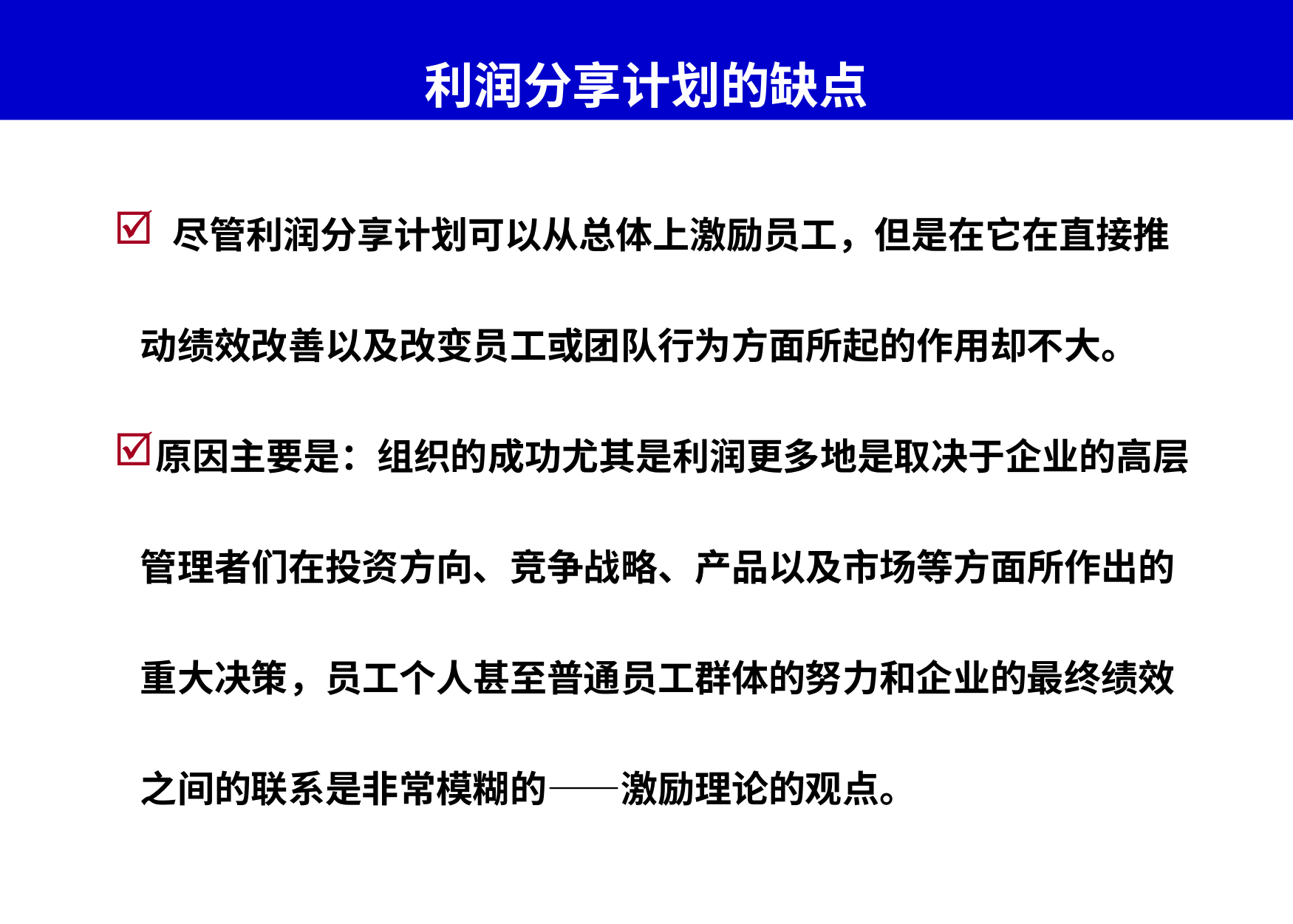

# 利润分享计划的缺点
 尽管利润分享计划可以从总体上激励员工，但是在它在直接推动绩效改善以及改变员工或团队行为方面所起的作用却不大。
原因主要是：组织的成功尤其是利润更多地是取决于企业的高层管理者们在投资方向、竞争战略、产品以及市场等方面所作出的重大决策，员工个人甚至普通员工群体的努力和企业的最终绩效之间的联系是非常模糊的——激励理论的观点。